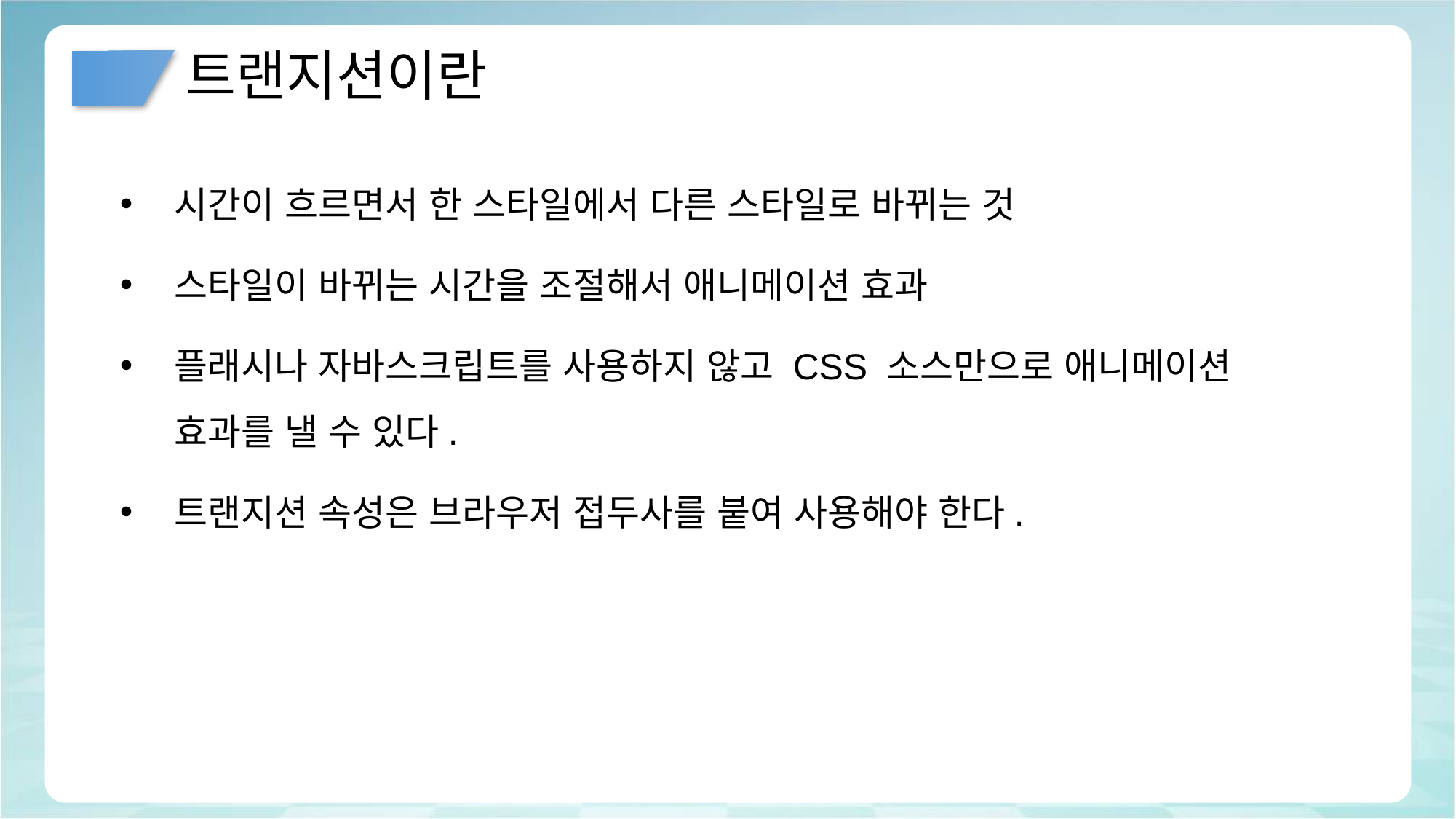

# 트랜지션이란
시간이 흐르면서 한 스타일에서 다른 스타일로 바뀌는 것
스타일이 바뀌는 시간을 조절해서 애니메이션 효과
플래시나 자바스크립트를 사용하지 않고 CSS 소스만으로 애니메이션 효과를 낼 수 있다.
트랜지션 속성은 브라우저 접두사를 붙여 사용해야 한다.